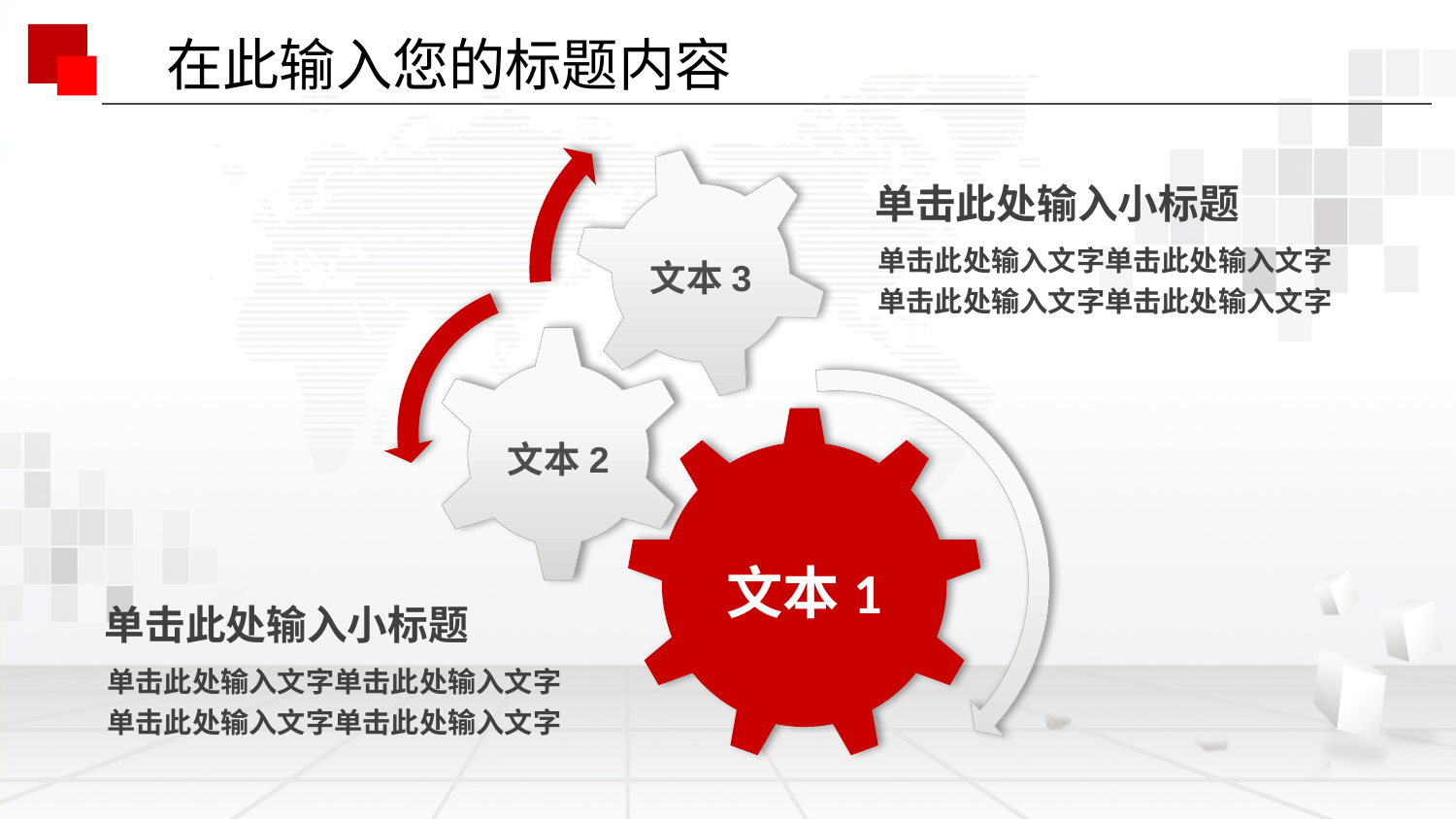

在此输入您的标题内容

文本3
单击此处输入小标题
单击此处输入文字单击此处输入文字
单击此处输入文字单击此处输入文字

文本2

文本1
单击此处输入小标题
单击此处输入文字单击此处输入文字
单击此处输入文字单击此处输入文字